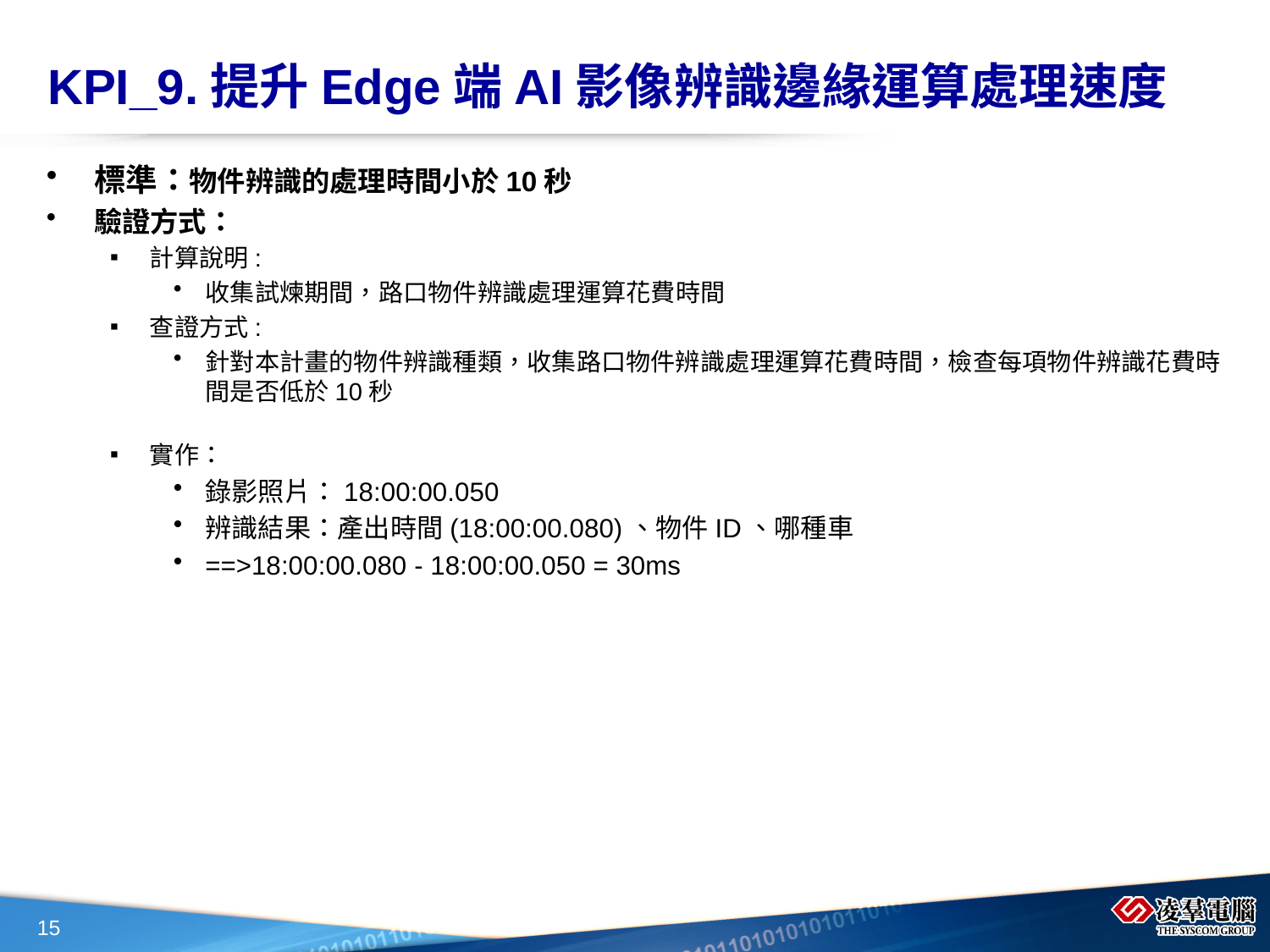

# KPI_9.提升Edge端AI影像辨識邊緣運算處理速度
標準：物件辨識的處理時間小於10秒
驗證方式：
計算說明:
收集試煉期間，路口物件辨識處理運算花費時間
查證方式:
針對本計畫的物件辨識種類，收集路口物件辨識處理運算花費時間，檢查每項物件辨識花費時間是否低於10秒

實作：
錄影照片：18:00:00.050
辨識結果：產出時間(18:00:00.080)、物件ID、哪種車
==>18:00:00.080 - 18:00:00.050 = 30ms
15